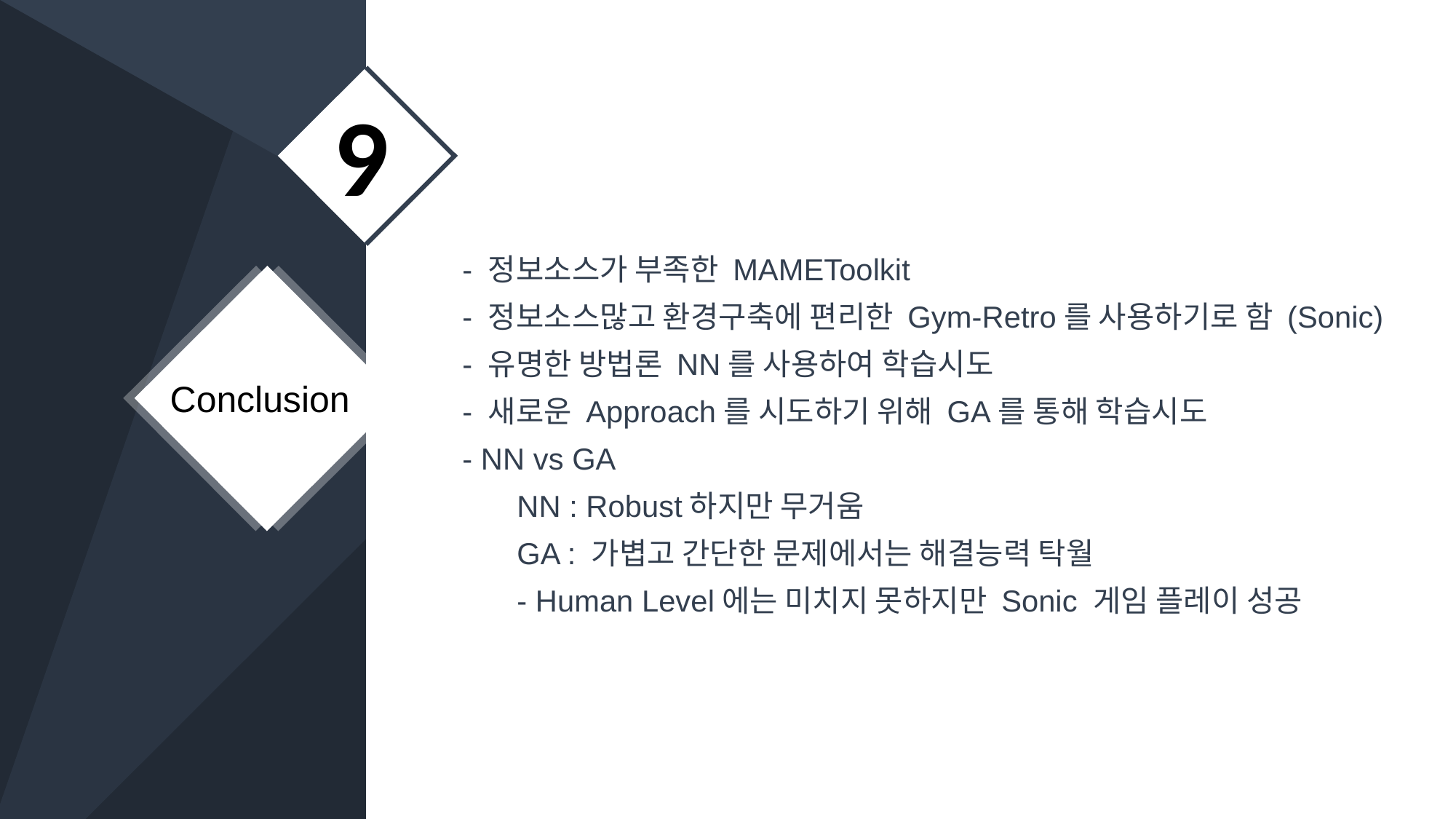

9
- 정보소스가 부족한 MAMEToolkit
- 정보소스많고 환경구축에 편리한 Gym-Retro를 사용하기로 함 (Sonic)
- 유명한 방법론 NN를 사용하여 학습시도
- 새로운 Approach를 시도하기 위해 GA를 통해 학습시도
- NN vs GA
NN : Robust하지만 무거움
GA : 가볍고 간단한 문제에서는 해결능력 탁월
- Human Level에는 미치지 못하지만 Sonic 게임 플레이 성공

Conclusion